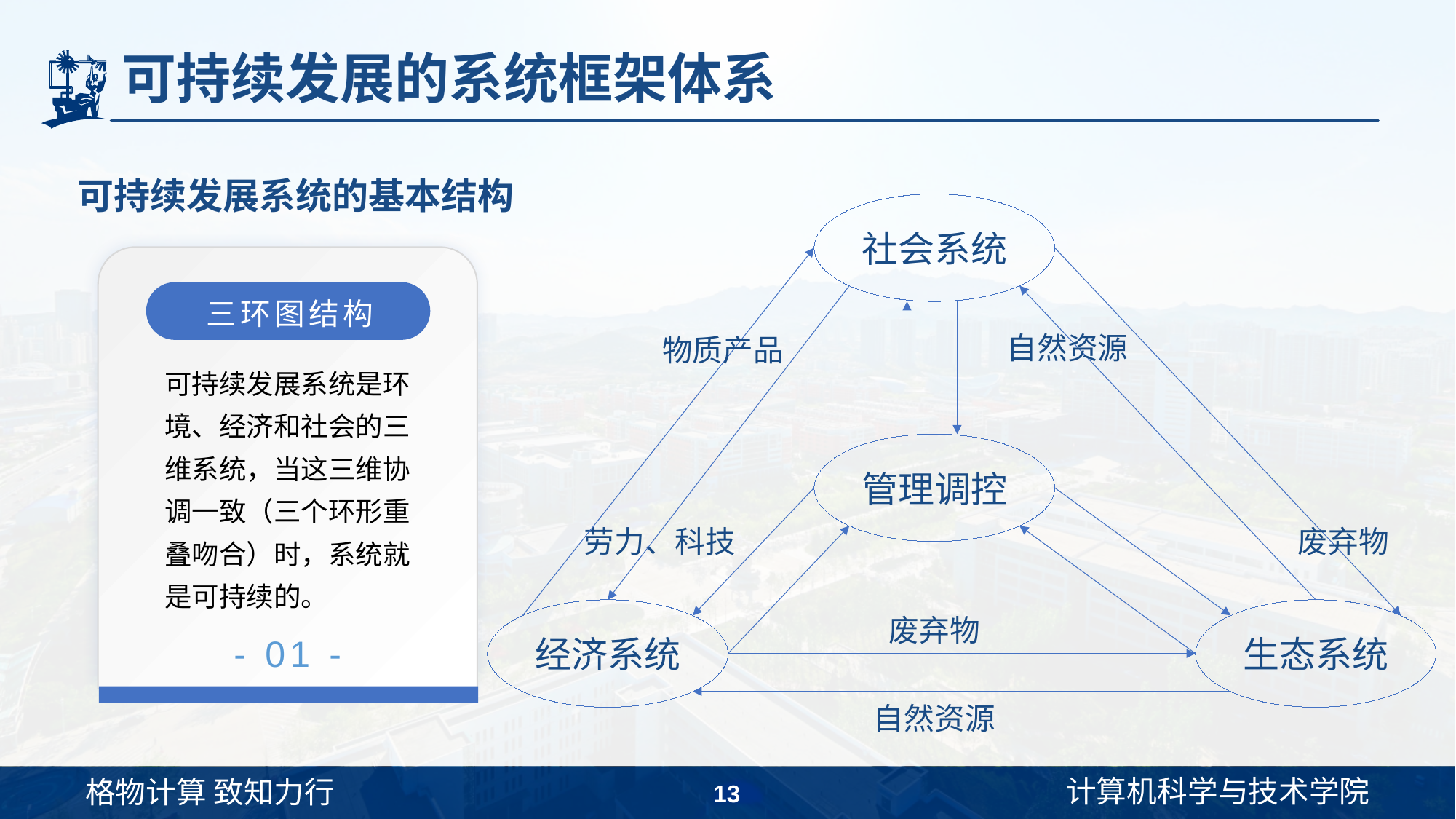

# 可持续发展的系统框架体系
可持续发展系统的基本结构
社会系统
自然资源
物质产品
管理调控
废弃物
劳力、科技
经济系统
生态系统
废弃物
自然资源

三环图结构
可持续发展系统是环境、经济和社会的三维系统，当这三维协调一致（三个环形重叠吻合）时，系统就是可持续的。
- 01 -

13